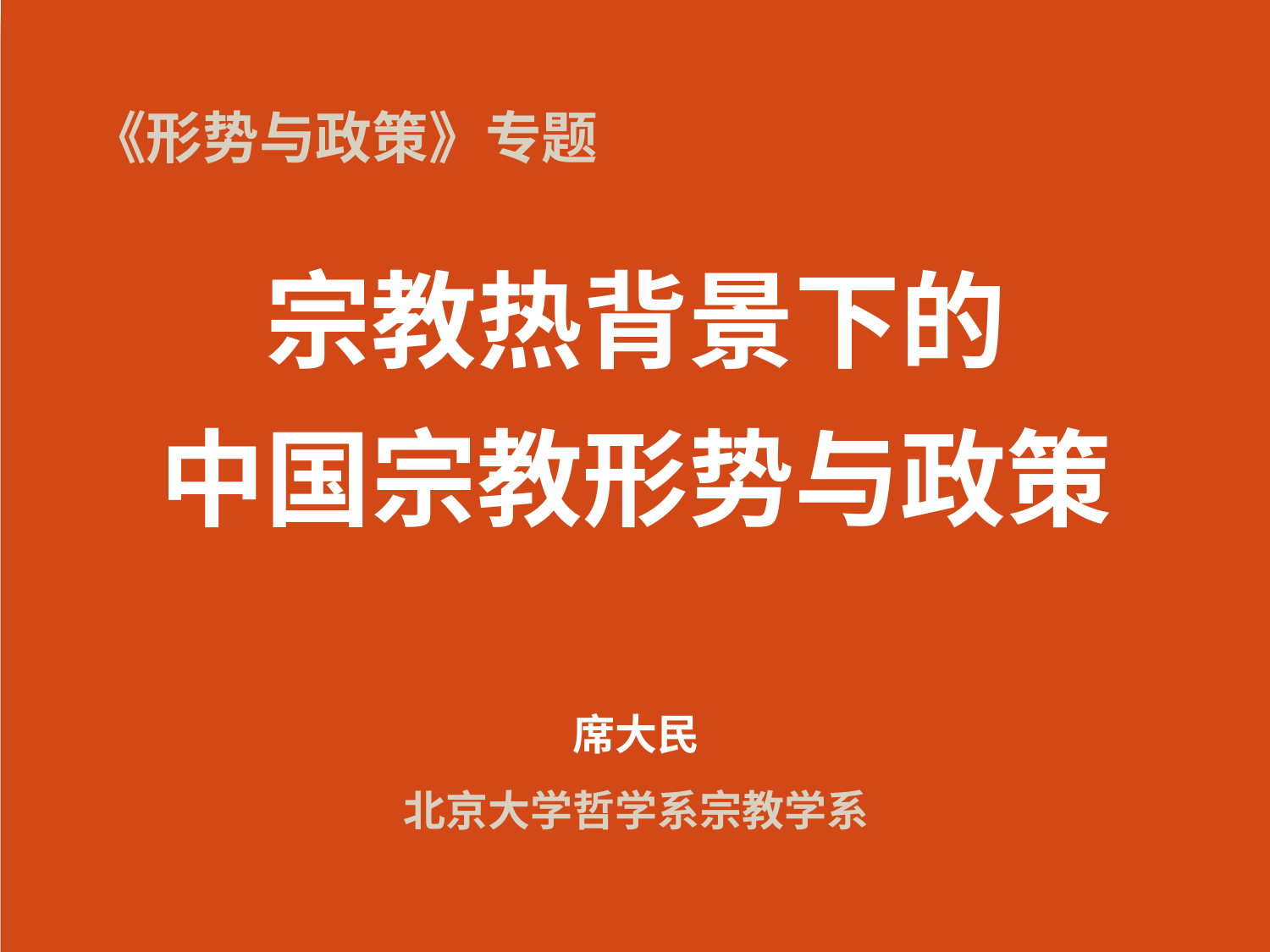

《形势与政策》专题
宗教热背景下的
中国宗教形势与政策
席大民
北京大学哲学系宗教学系